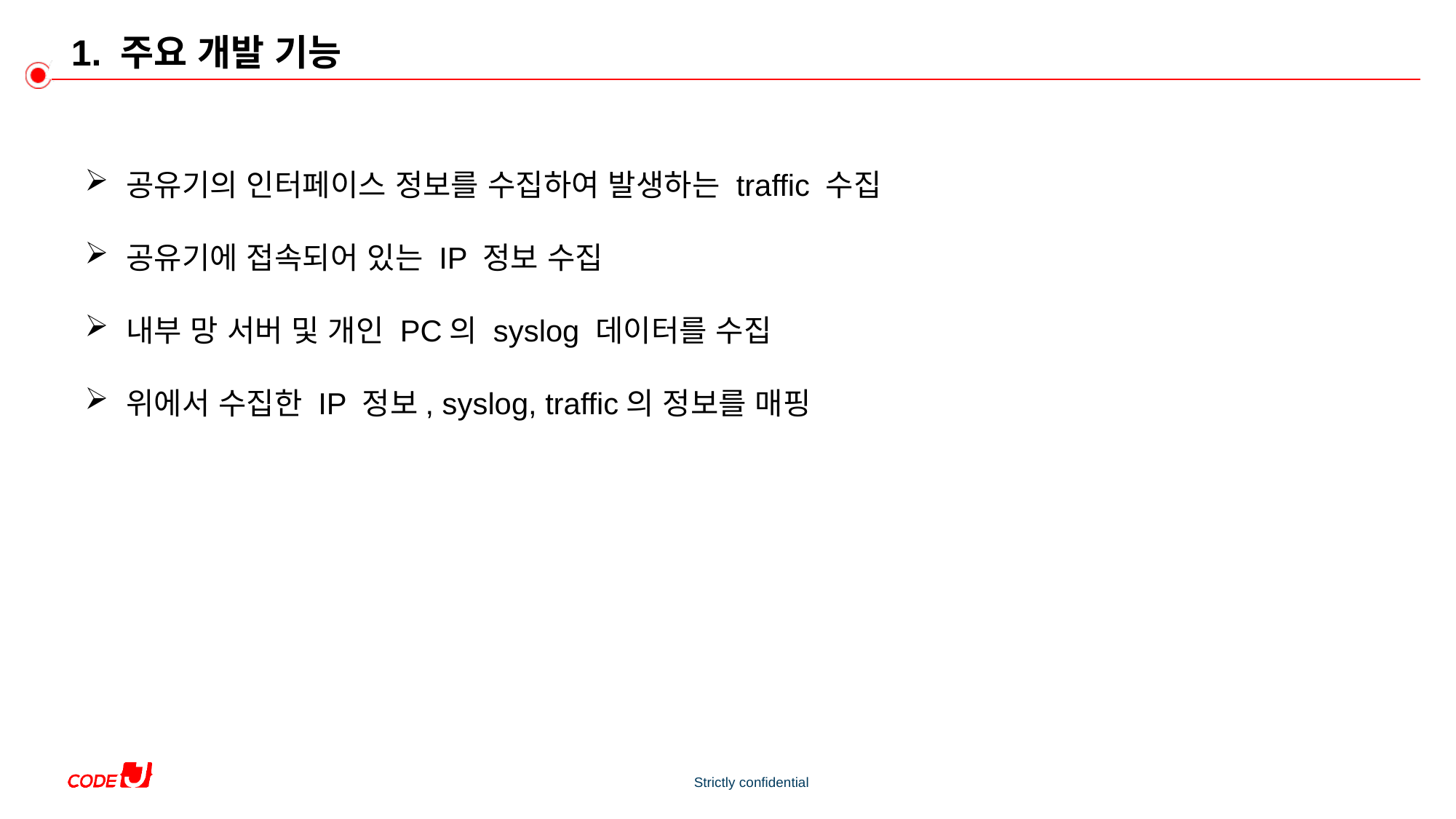

# 1. 주요 개발 기능
공유기의 인터페이스 정보를 수집하여 발생하는 traffic 수집

공유기에 접속되어 있는 IP 정보 수집

내부 망 서버 및 개인 PC의 syslog 데이터를 수집

위에서 수집한 IP 정보, syslog, traffic의 정보를 매핑